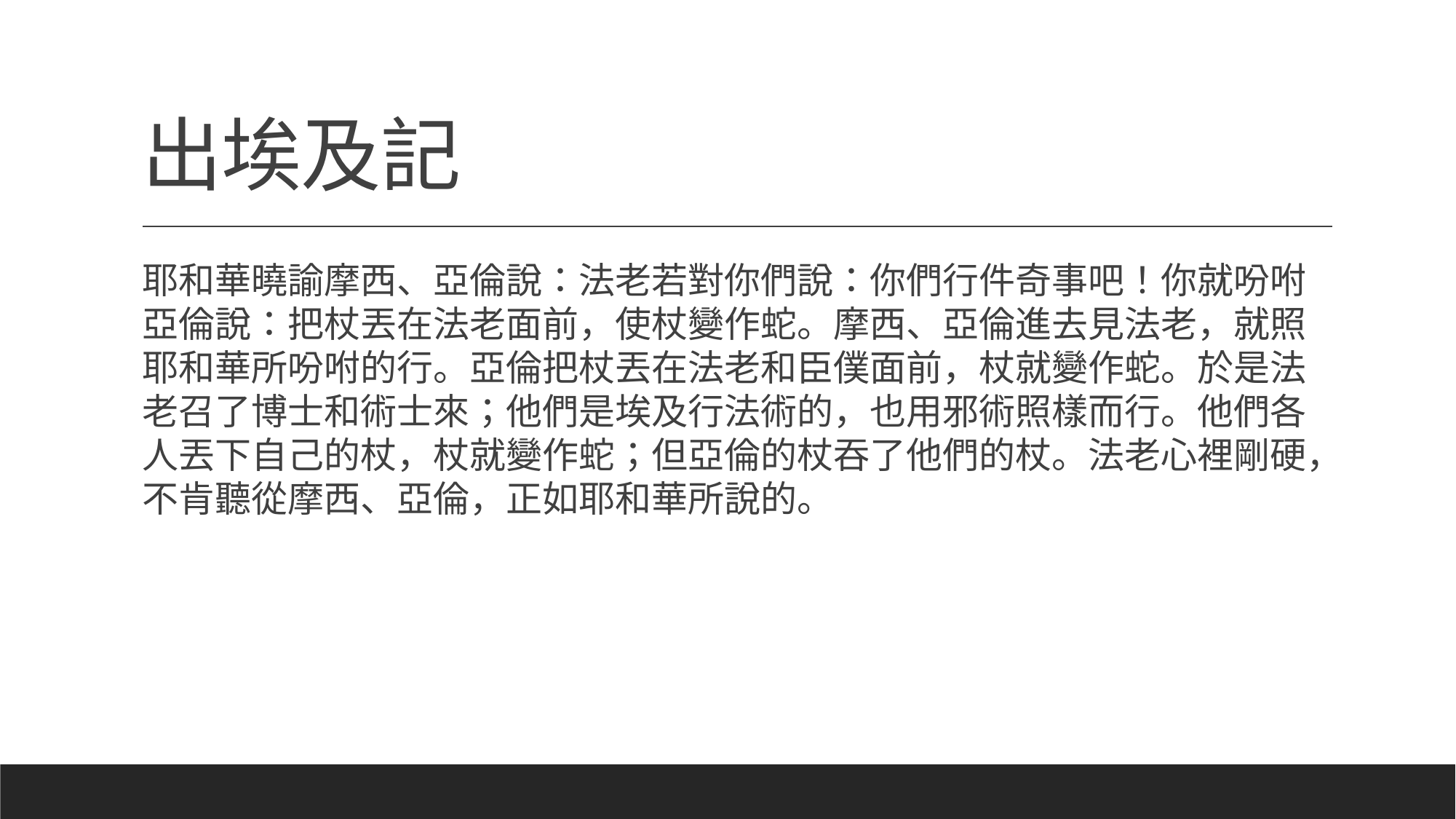

# 出埃及記
耶和華曉諭摩西、亞倫說：法老若對你們說：你們行件奇事吧！你就吩咐亞倫說：把杖丟在法老面前，使杖變作蛇。摩西、亞倫進去見法老，就照耶和華所吩咐的行。亞倫把杖丟在法老和臣僕面前，杖就變作蛇。於是法老召了博士和術士來；他們是埃及行法術的，也用邪術照樣而行。他們各人丟下自己的杖，杖就變作蛇；但亞倫的杖吞了他們的杖。法老心裡剛硬，不肯聽從摩西、亞倫，正如耶和華所說的。